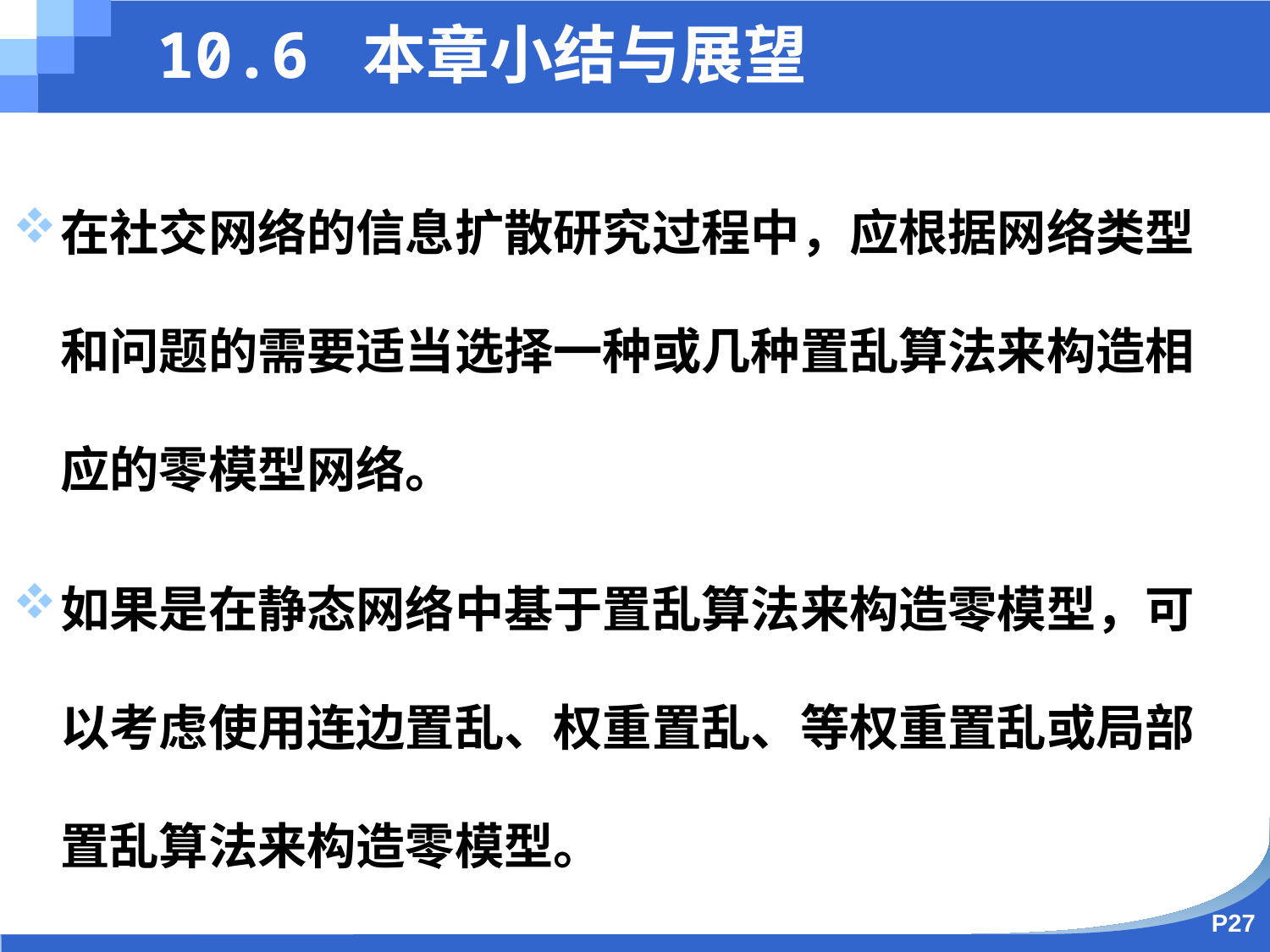

10.6 本章小结与展望
在社交网络的信息扩散研究过程中，应根据网络类型和问题的需要适当选择一种或几种置乱算法来构造相应的零模型网络。
如果是在静态网络中基于置乱算法来构造零模型，可以考虑使用连边置乱、权重置乱、等权重置乱或局部置乱算法来构造零模型。
P27